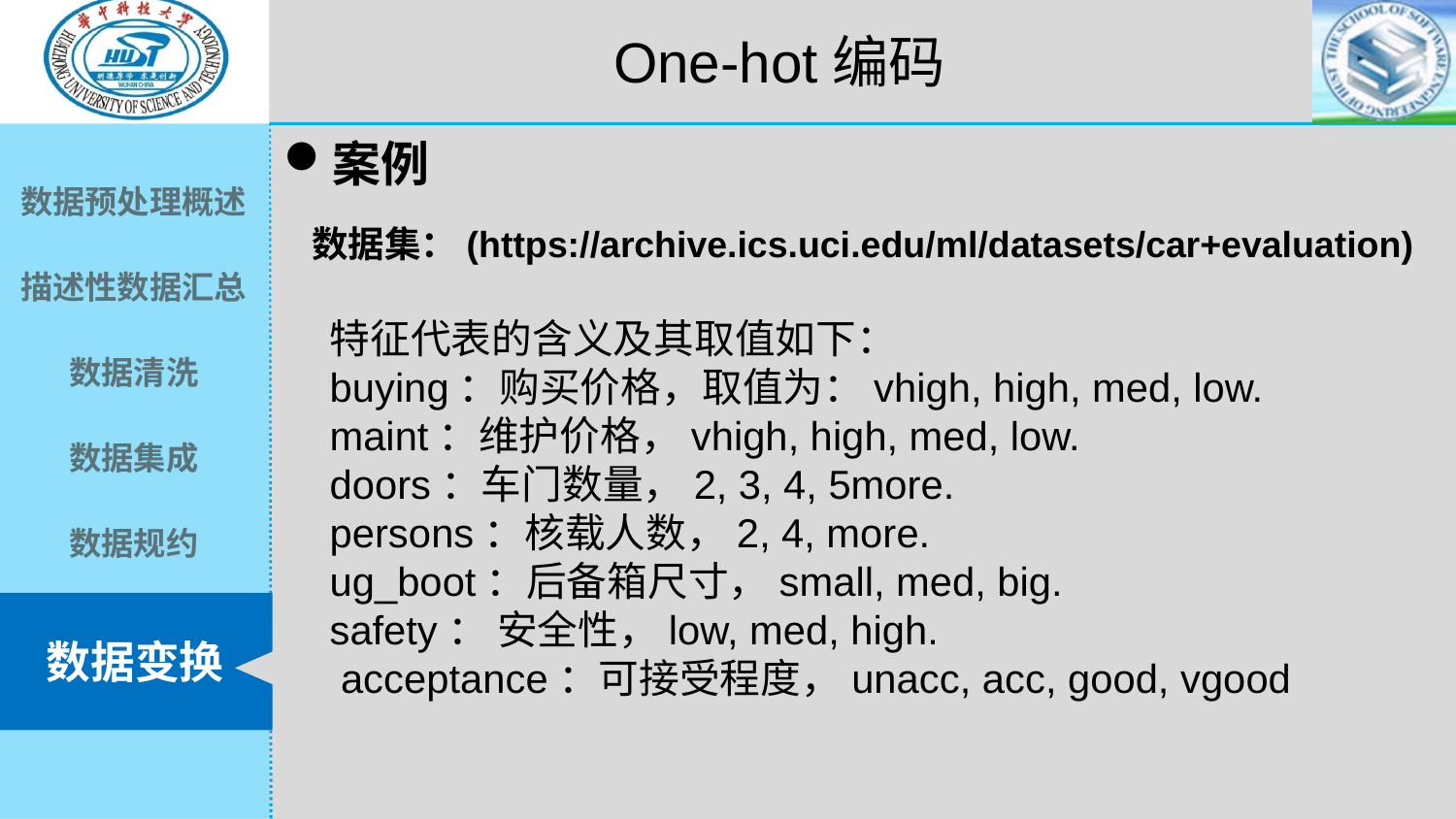

One-hot编码
案例
 数据集：(https://archive.ics.uci.edu/ml/datasets/car+evaluation)
特征代表的含义及其取值如下：
buying：购买价格，取值为：vhigh, high, med, low.
maint：维护价格，vhigh, high, med, low.
doors：车门数量，2, 3, 4, 5more.
persons：核载人数，2, 4, more.
ug_boot：后备箱尺寸，small, med, big.
safety： 安全性，low, med, high.
 acceptance：可接受程度，unacc, acc, good, vgood